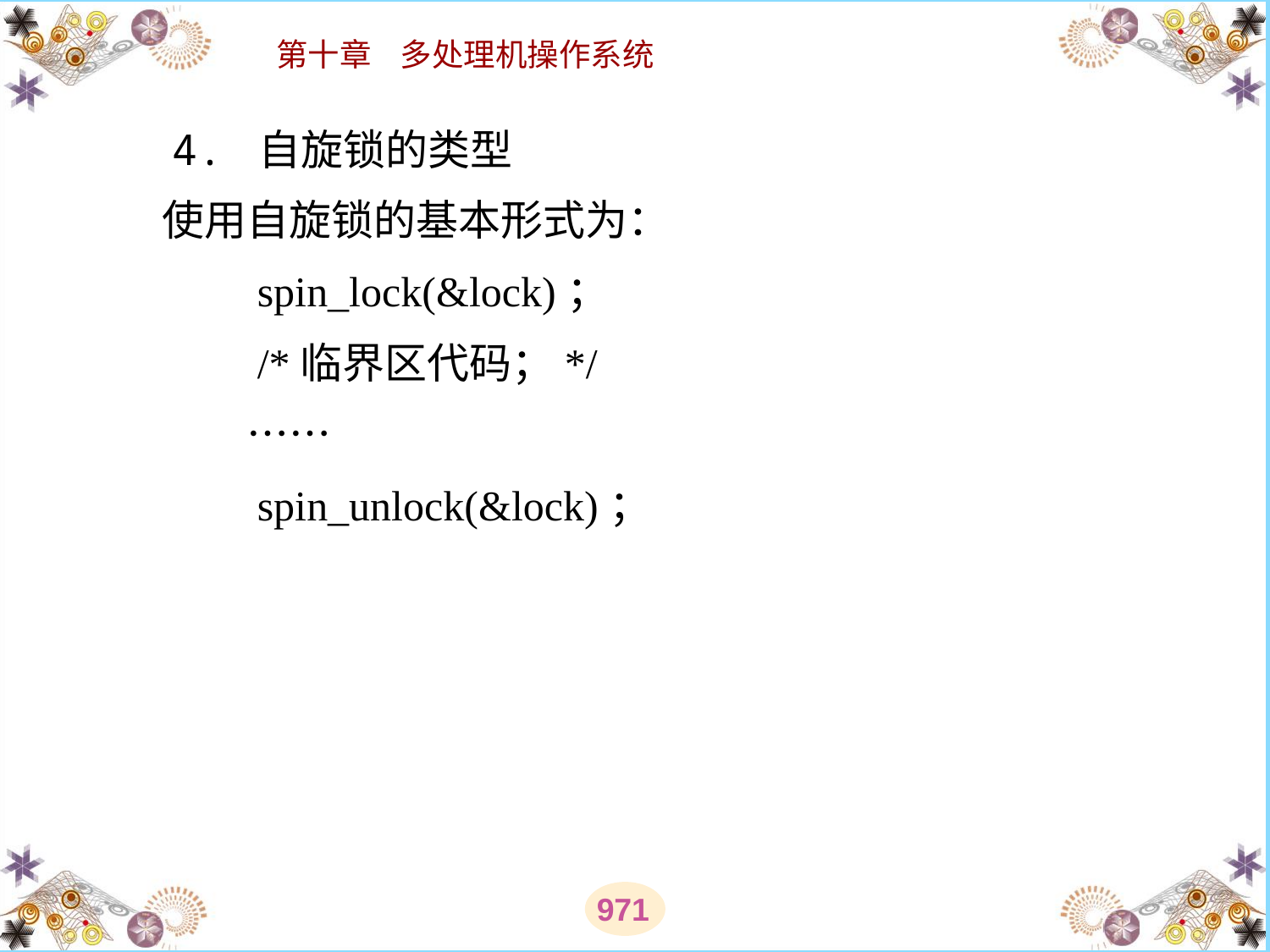

# 4. 自旋锁的类型 　　使用自旋锁的基本形式为： 　　　　spin_lock(&lock)； 　　　　/*临界区代码；*/ 　　　　…… 　　　　spin_unlock(&lock)；